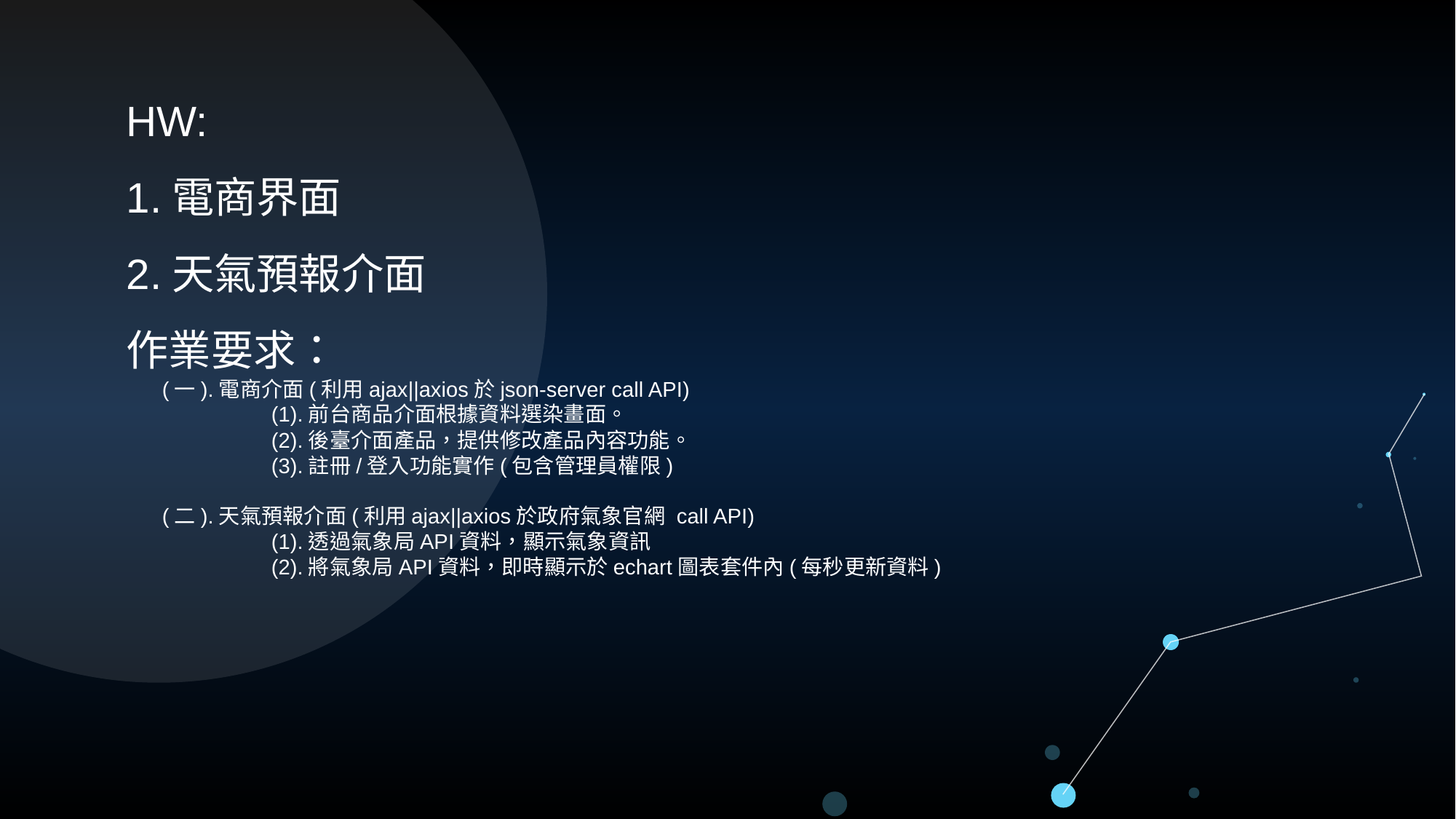

HW:
1.電商界面
2.天氣預報介面
作業要求：

(一).電商介面(利用ajax||axios於json-server call API)
	(1).前台商品介面根據資料選染畫面。
	(2).後臺介面產品，提供修改產品內容功能。
	(3).註冊/登入功能實作(包含管理員權限)

(二).天氣預報介面(利用ajax||axios於政府氣象官網 call API)
	(1).透過氣象局API資料，顯示氣象資訊
	(2).將氣象局API資料，即時顯示於echart圖表套件內(每秒更新資料)